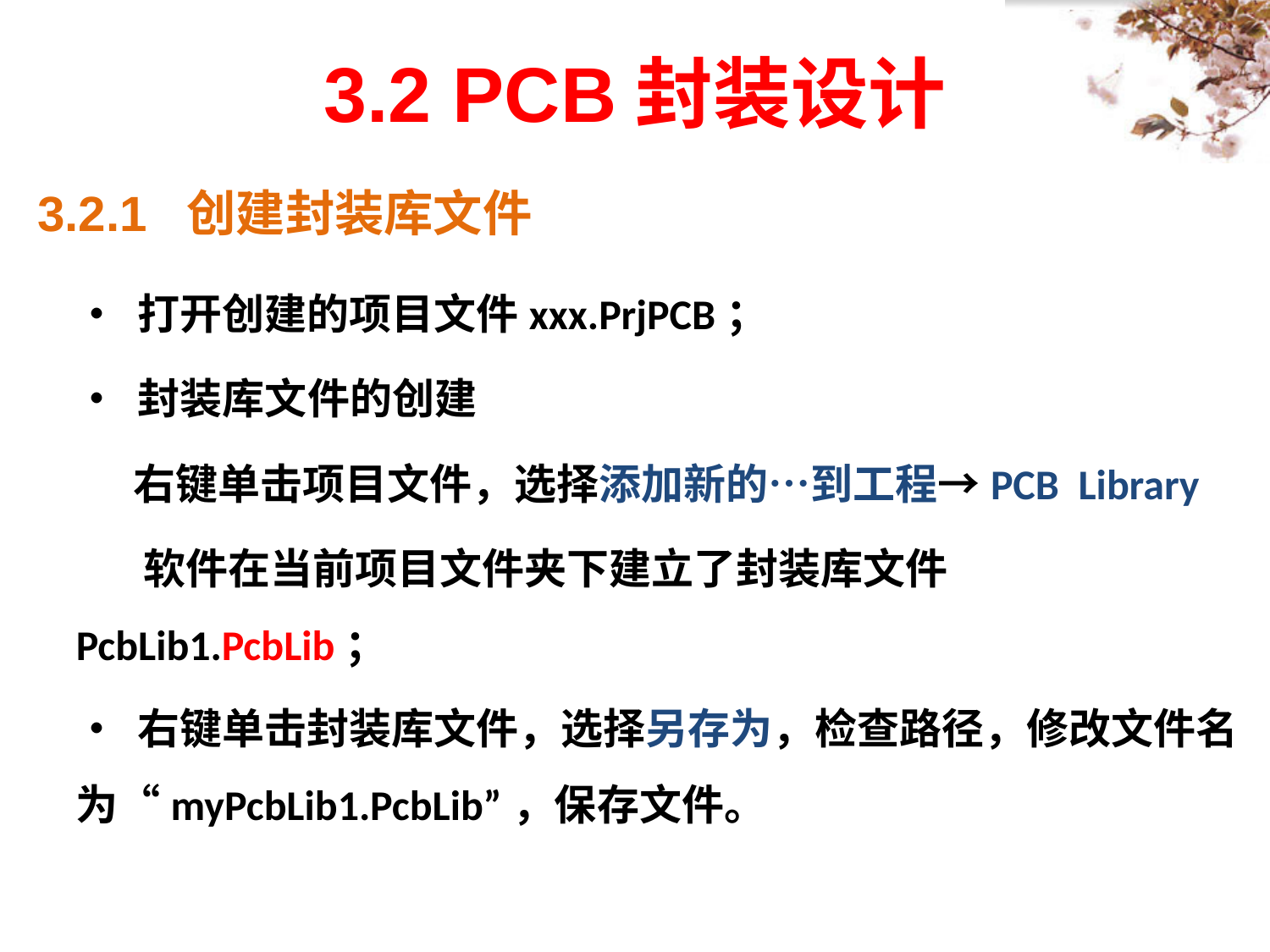

3.2 PCB封装设计
3.2.1  创建封装库文件
• 打开创建的项目文件xxx.PrjPCB；
• 封装库文件的创建
     右键单击项目文件，选择添加新的…到工程→PCB  Library
      软件在当前项目文件夹下建立了封装库文件PcbLib1.PcbLib；
• 右键单击封装库文件，选择另存为，检查路径，修改文件名为“myPcbLib1.PcbLib”，保存文件。